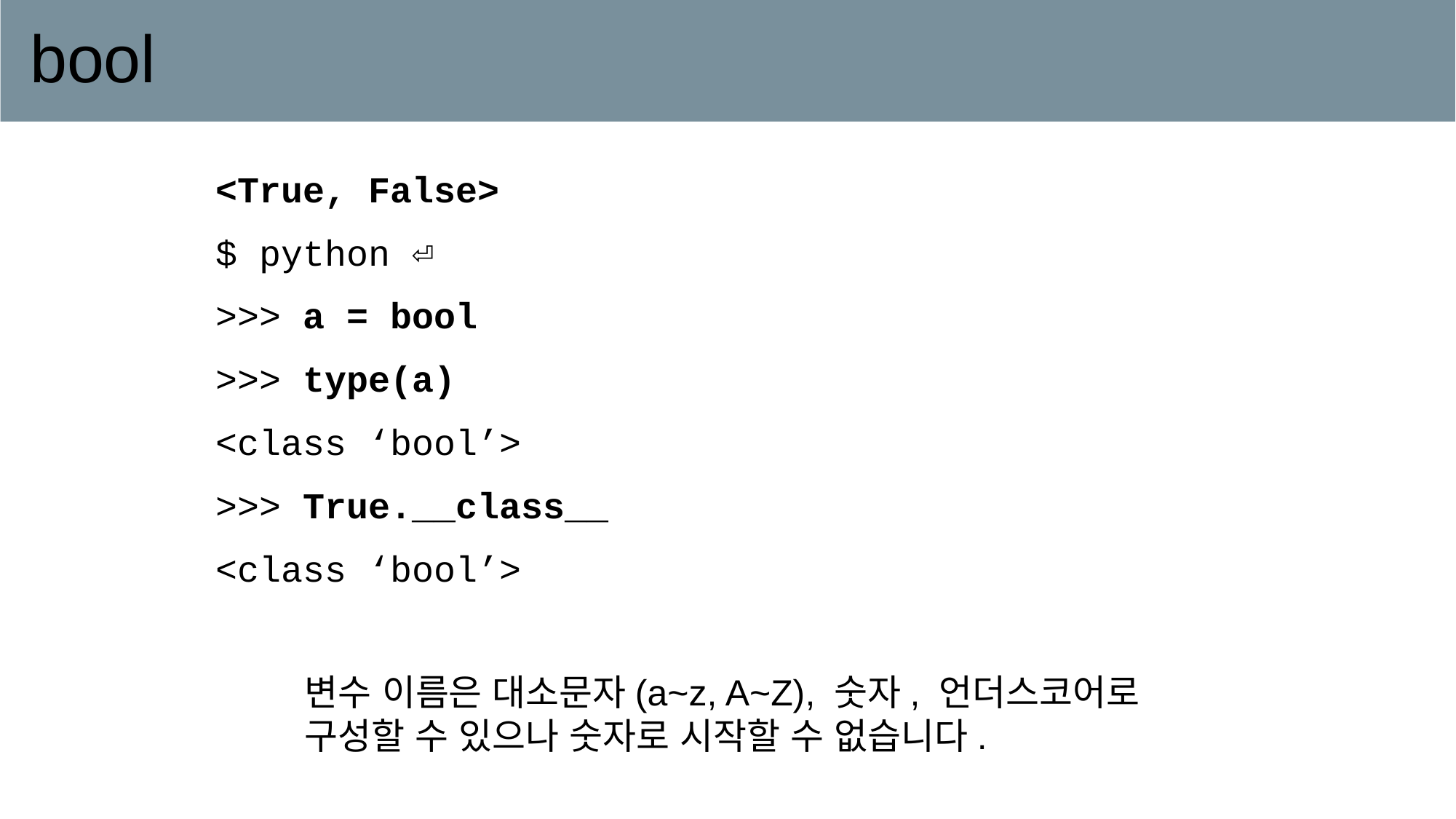

# bool
<True, False>
$ python ⏎
>>> a = bool
>>> type(a)
<class ‘bool’>
>>> True.__class__
<class ‘bool’>
변수 이름은 대소문자(a~z, A~Z), 숫자, 언더스코어로
구성할 수 있으나 숫자로 시작할 수 없습니다.